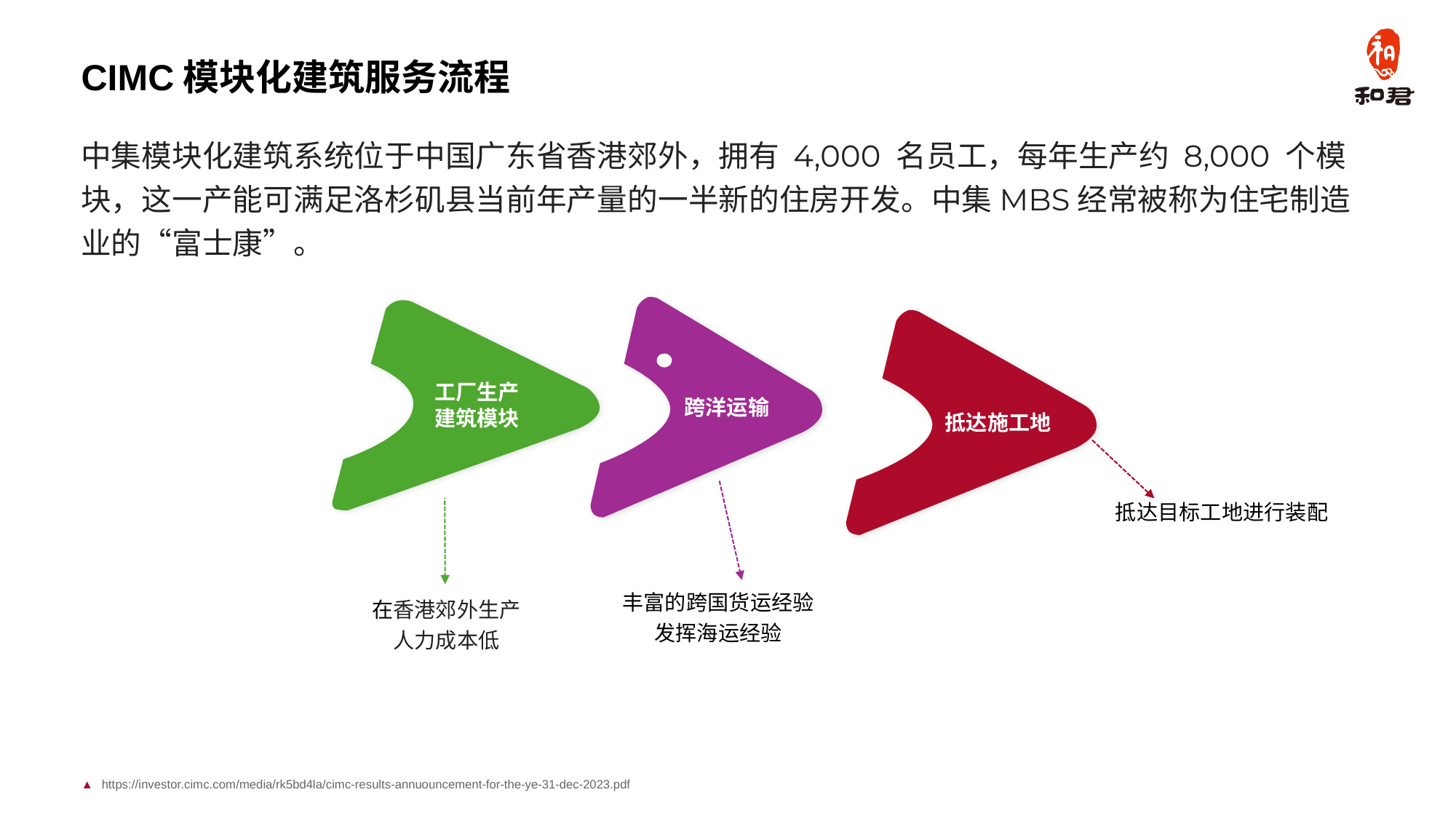

# CIMC模块化建筑服务流程
中集模块化建筑系统位于中国广东省香港郊外，拥有 4,000 名员工，每年生产约 8,000 个模块，这一产能可满足洛杉矶县当前年产量的一半新的住房开发。中集MBS经常被称为住宅制造业的“富士康”。
跨洋运输
工厂生产
建筑模块
抵达施工地

抵达目标工地进行装配

丰富的跨国货运经验
发挥海运经验

在香港郊外生产
人力成本低
点击输
入标题
点击输
入标题
点击输
入标题
点击输
入标题
点击输
入标题
点击输
入标题

https://investor.cimc.com/media/rk5bd4la/cimc-results-annuouncement-for-the-ye-31-dec-2023.pdf